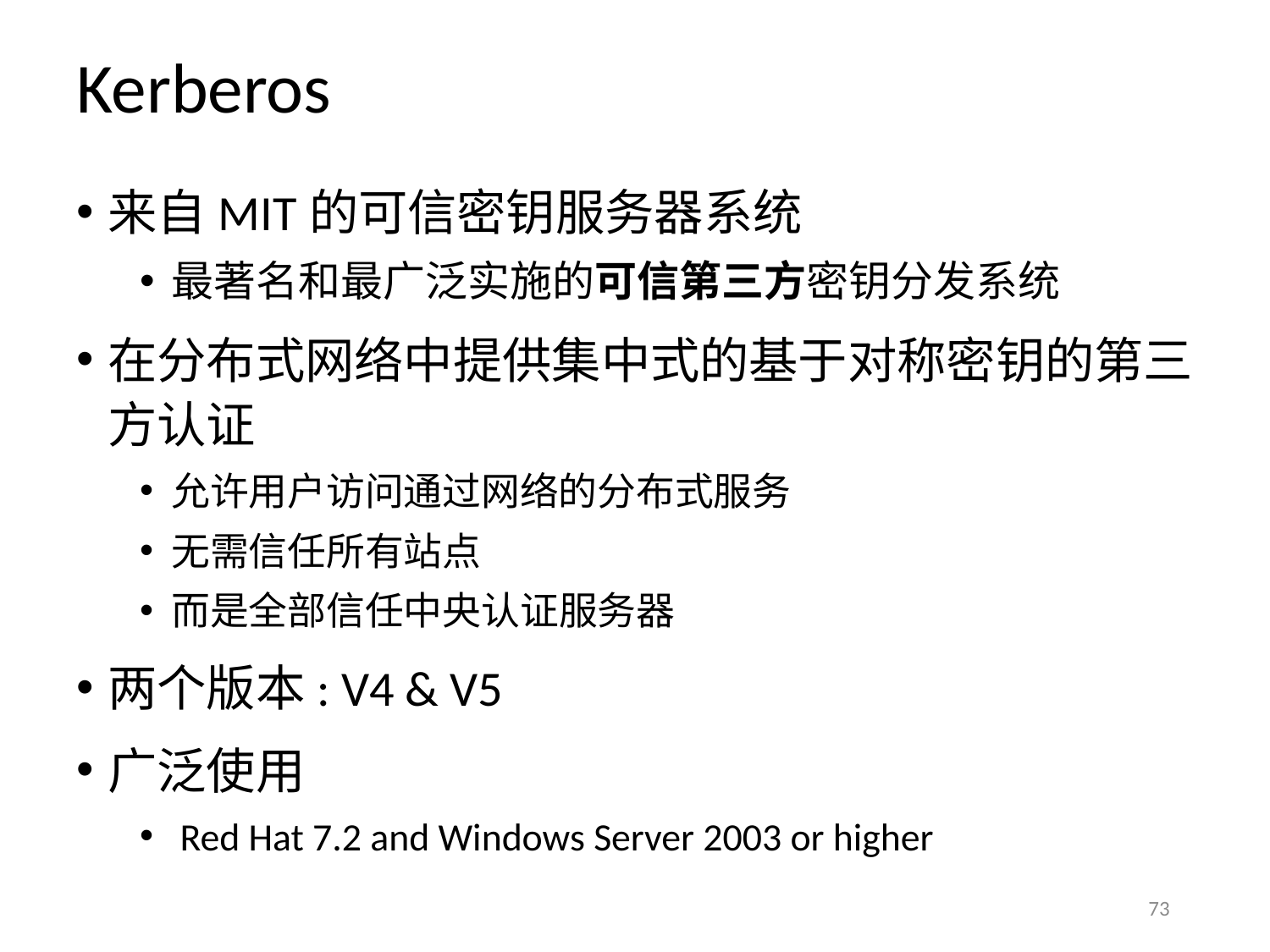

# Kerberos
来自MIT的可信密钥服务器系统
最著名和最广泛实施的可信第三方密钥分发系统
在分布式网络中提供集中式的基于对称密钥的第三方认证
允许用户访问通过网络的分布式服务
无需信任所有站点
而是全部信任中央认证服务器
两个版本: V4 & V5
广泛使用
 Red Hat 7.2 and Windows Server 2003 or higher
73